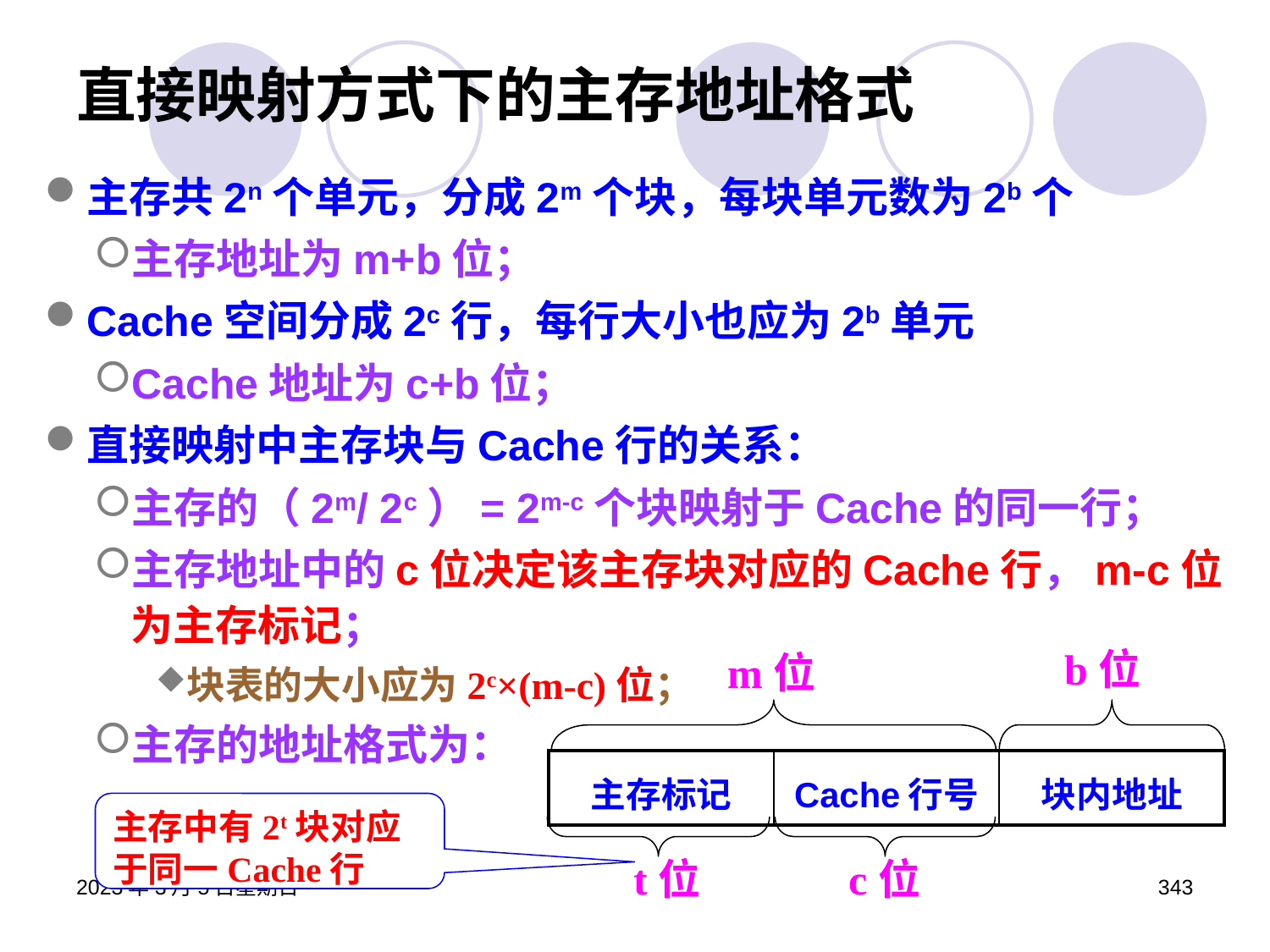

# 直接映射方式下的主存地址格式
主存共2n个单元，分成2m个块，每块单元数为2b个
主存地址为m+b位；
Cache空间分成2c行，每行大小也应为2b单元
Cache地址为c+b位；
直接映射中主存块与Cache行的关系：
主存的（2m/ 2c）= 2m-c个块映射于Cache的同一行；
主存地址中的c位决定该主存块对应的Cache行，m-c位为主存标记；
块表的大小应为2c×(m-c)位；
主存的地址格式为：

b位
m位

| 主存标记 | Cache行号 | 块内地址 |
| --- | --- | --- |
主存中有2t块对应于同一Cache行
t位
c位
2023年3月5日星期日
343